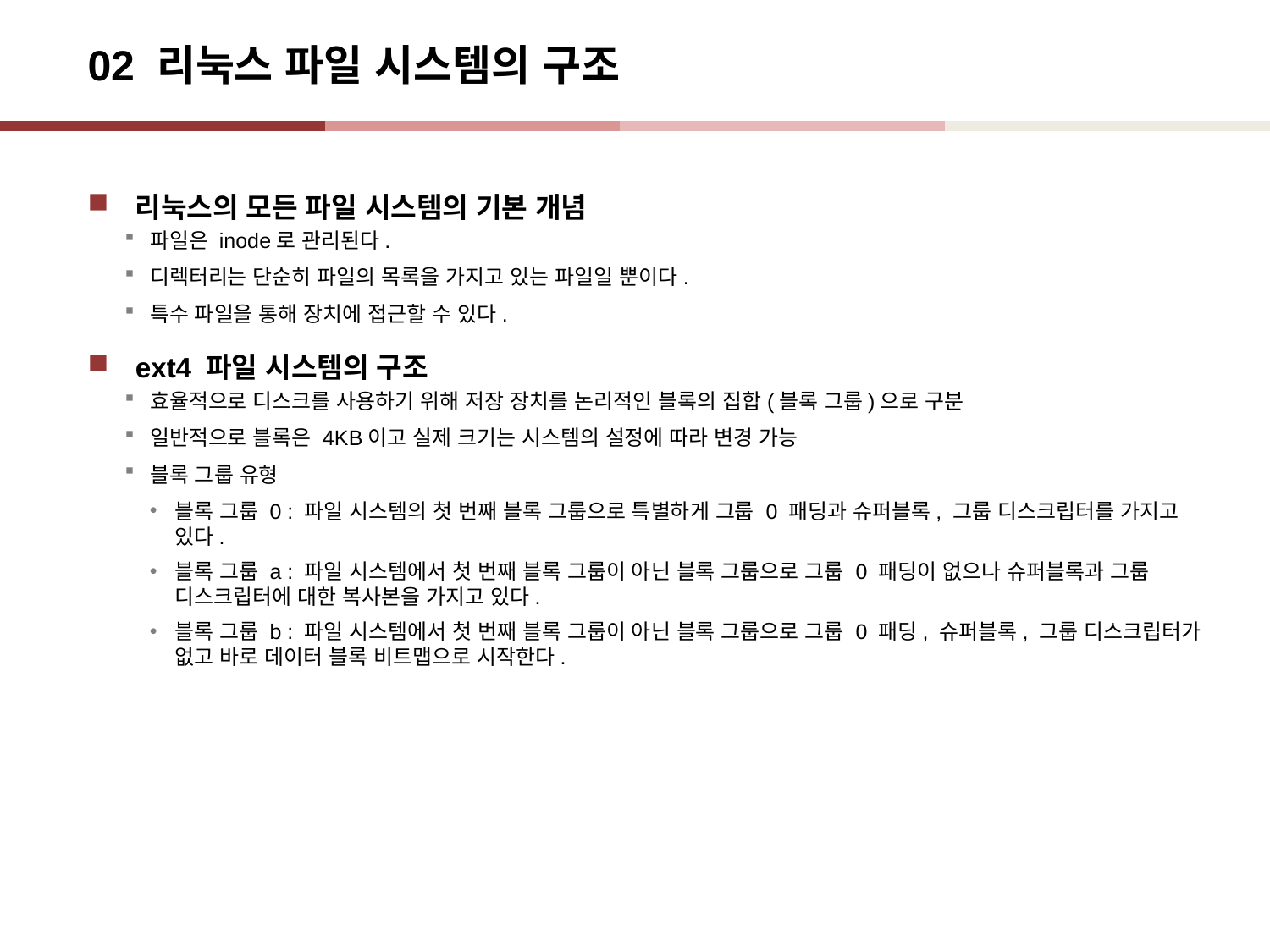

# 02 리눅스 파일 시스템의 구조
리눅스의 모든 파일 시스템의 기본 개념
파일은 inode로 관리된다.
디렉터리는 단순히 파일의 목록을 가지고 있는 파일일 뿐이다.
특수 파일을 통해 장치에 접근할 수 있다.
ext4 파일 시스템의 구조
효율적으로 디스크를 사용하기 위해 저장 장치를 논리적인 블록의 집합(블록 그룹)으로 구분
일반적으로 블록은 4KB이고 실제 크기는 시스템의 설정에 따라 변경 가능
블록 그룹 유형
블록 그룹 0 : 파일 시스템의 첫 번째 블록 그룹으로 특별하게 그룹 0 패딩과 슈퍼블록, 그룹 디스크립터를 가지고 있다.
블록 그룹 a : 파일 시스템에서 첫 번째 블록 그룹이 아닌 블록 그룹으로 그룹 0 패딩이 없으나 슈퍼블록과 그룹 디스크립터에 대한 복사본을 가지고 있다.
블록 그룹 b : 파일 시스템에서 첫 번째 블록 그룹이 아닌 블록 그룹으로 그룹 0 패딩, 슈퍼블록, 그룹 디스크립터가 없고 바로 데이터 블록 비트맵으로 시작한다.